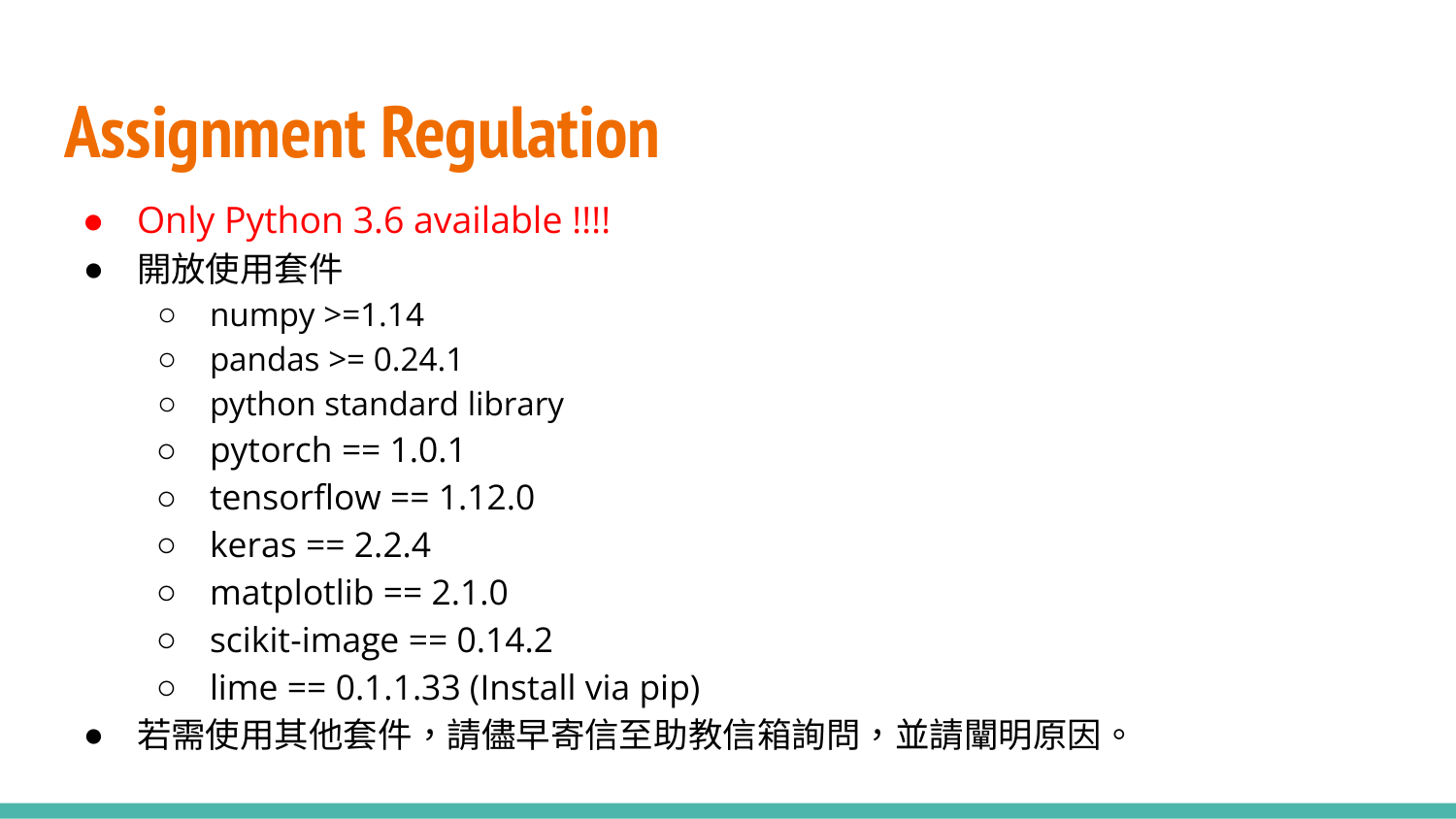

# Assignment Regulation
Only Python 3.6 available !!!!
開放使用套件
numpy >=1.14
pandas >= 0.24.1
python standard library
pytorch == 1.0.1
tensorflow == 1.12.0
keras == 2.2.4
matplotlib == 2.1.0
scikit-image == 0.14.2
lime == 0.1.1.33 (Install via pip)
若需使用其他套件，請儘早寄信至助教信箱詢問，並請闡明原因。